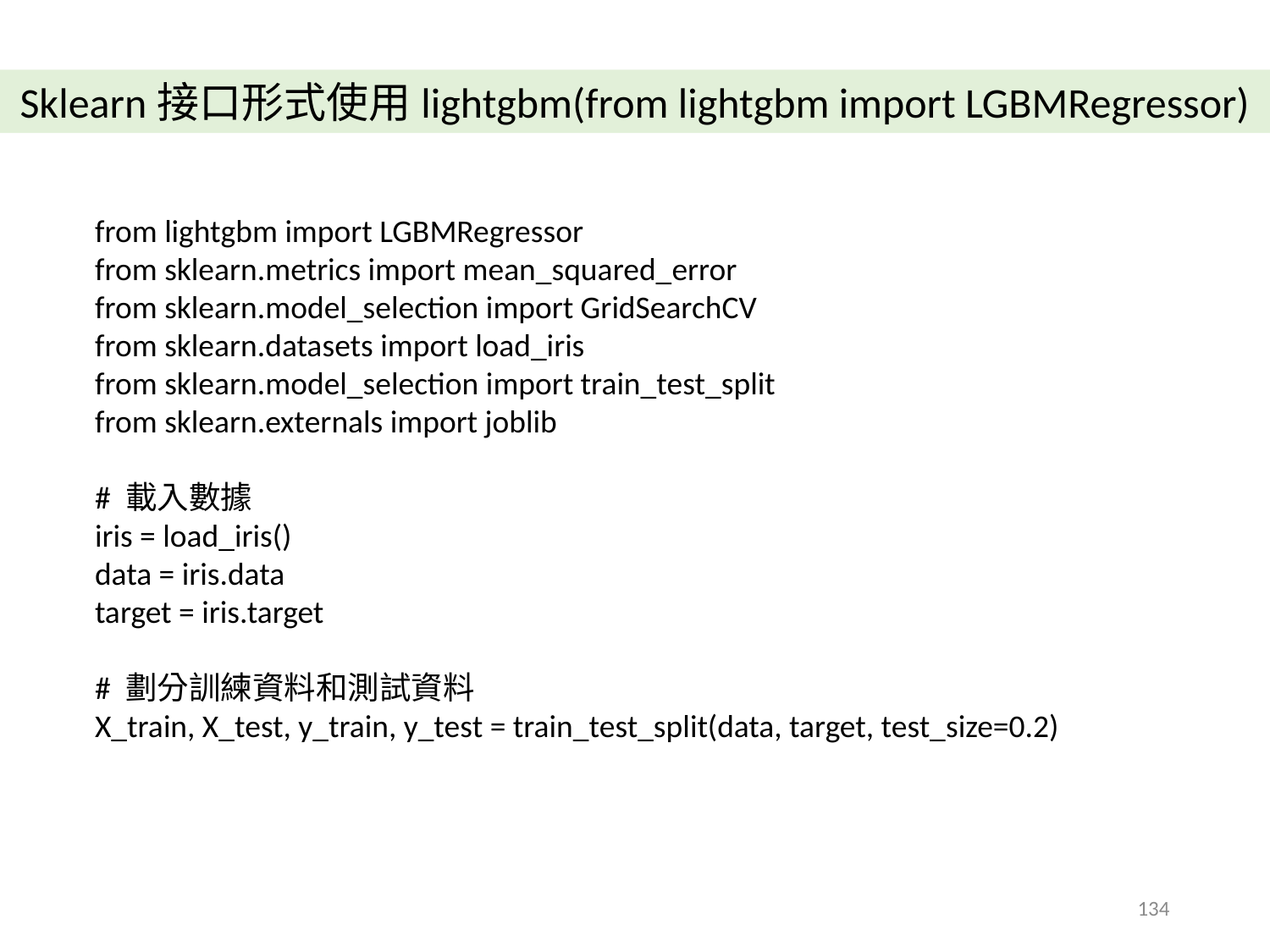

Sklearn接口形式使用lightgbm(from lightgbm import LGBMRegressor)
from lightgbm import LGBMRegressor
from sklearn.metrics import mean_squared_error
from sklearn.model_selection import GridSearchCV
from sklearn.datasets import load_iris
from sklearn.model_selection import train_test_split
from sklearn.externals import joblib

# 載入數據
iris = load_iris()
data = iris.data
target = iris.target

# 劃分訓練資料和測試資料
X_train, X_test, y_train, y_test = train_test_split(data, target, test_size=0.2)
134